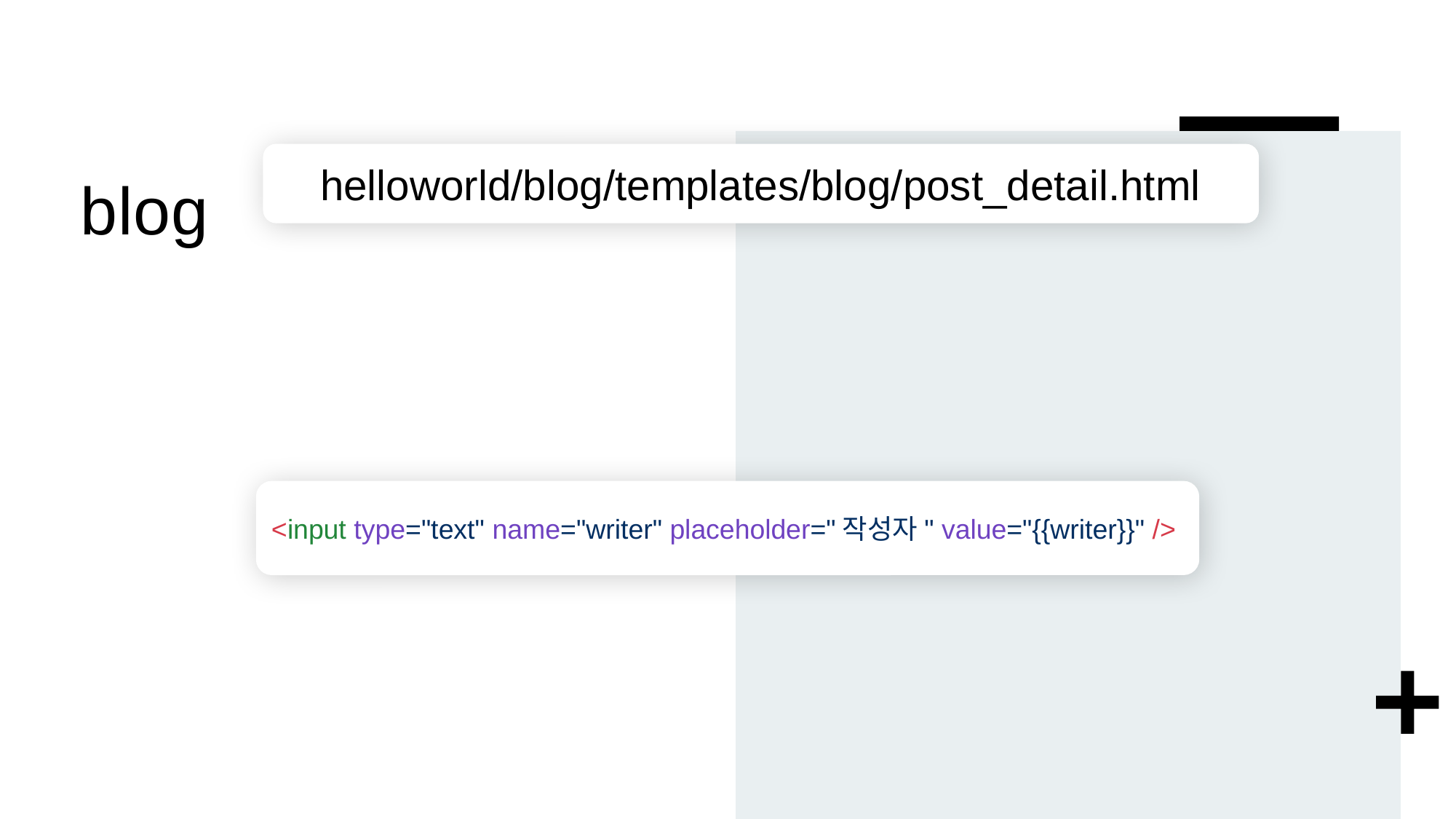

# blog
helloworld/blog/templates/blog/post_detail.html
<input type="text" name="writer" placeholder="작성자" value="{{writer}}" />